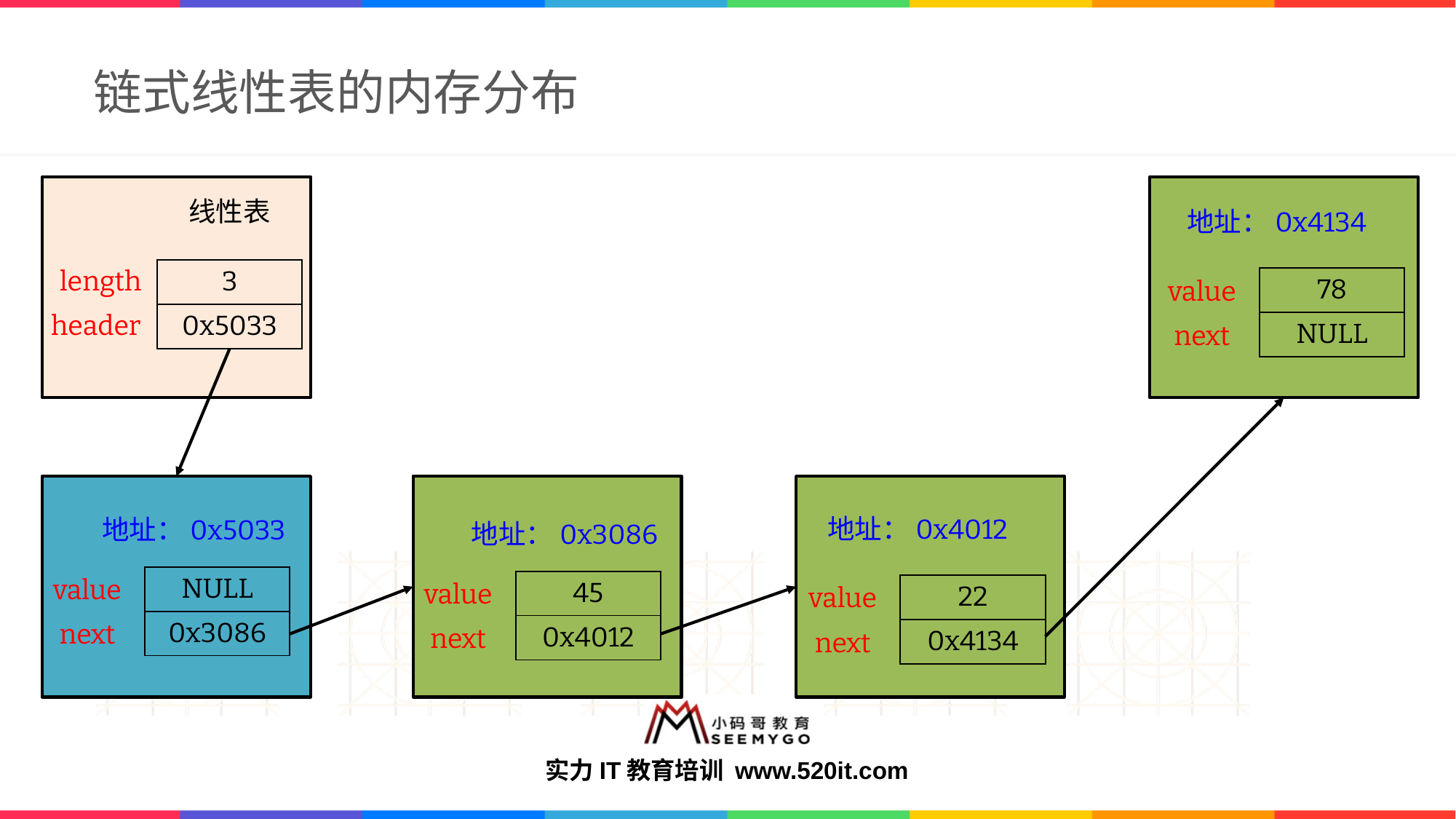

# 链式线性表的内存分布

线性表
地址：0x4134
length
| 3 |
| --- |
| 0x5033 |
value
next
| 78 |
| --- |
| NULL |
header

地址：0x4012
地址：0x5033
地址：0x3086
value
next
| NULL |
| --- |
| 0x3086 |
value
next
| 45 |
| --- |
| 0x4012 |
value
next
| 22 |
| --- |
| 0x4134 |